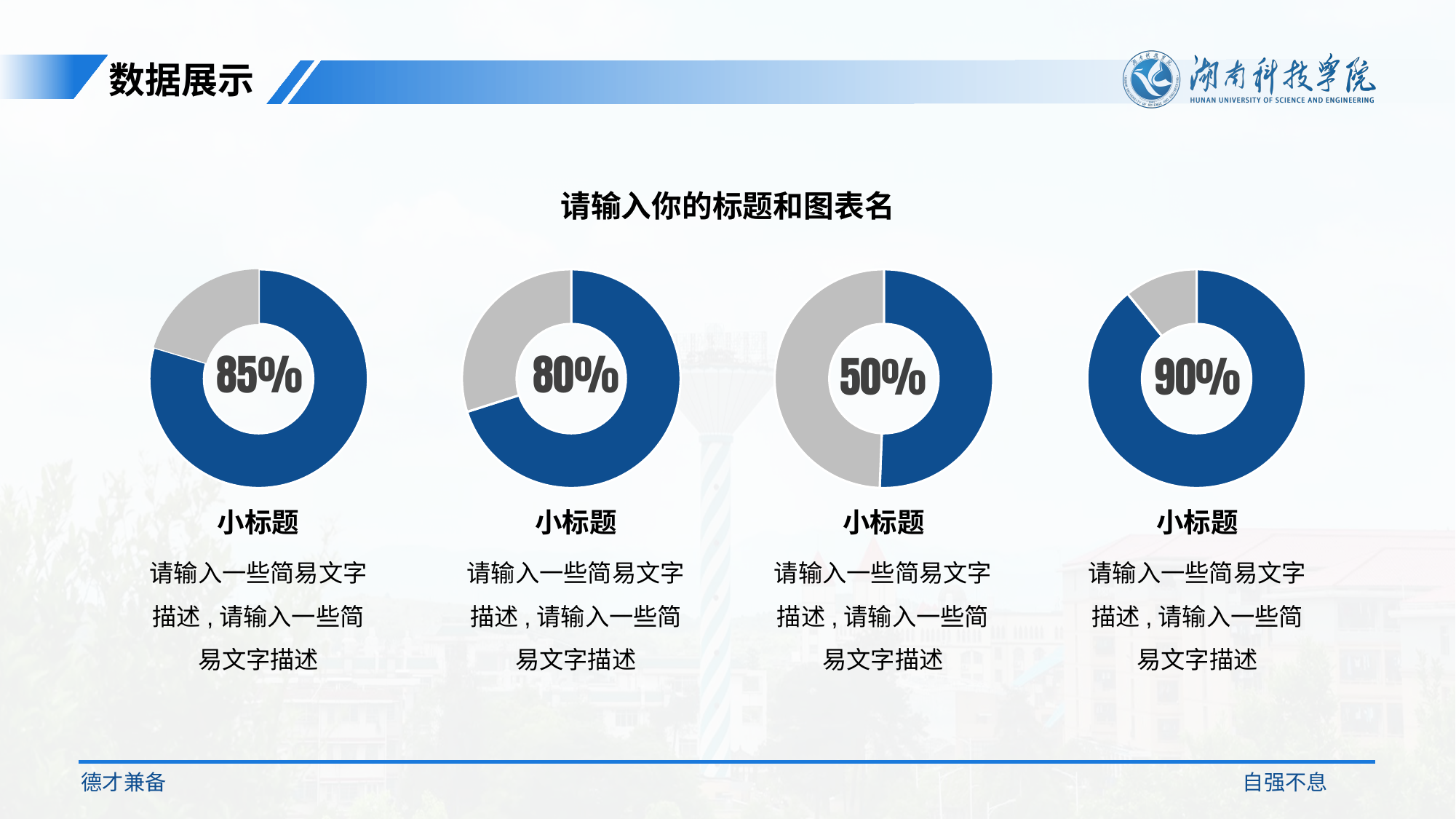

数据展示

请输入你的标题和图表名

### Chart

| Category | Sales |
|---|---|
| 1st Qtr | 8.2 |
| 2nd Qtr | 2.1 |

### Chart

| Category | Sales |
|---|---|
| 1st Qtr | 8.2 |
| 2nd Qtr | 3.5 |

### Chart

| Category | Sales |
|---|---|
| 1st Qtr | 8.2 |
| 2nd Qtr | 8.0 |

### Chart

| Category | Sales |
|---|---|
| 1st Qtr | 8.2 |
| 2nd Qtr | 1.0 |
85%
80%
50%
90%
小标题
请输入一些简易文字描述,请输入一些简易文字描述

小标题
小标题
小标题
请输入一些简易文字描述,请输入一些简易文字描述

请输入一些简易文字描述,请输入一些简易文字描述

请输入一些简易文字描述,请输入一些简易文字描述